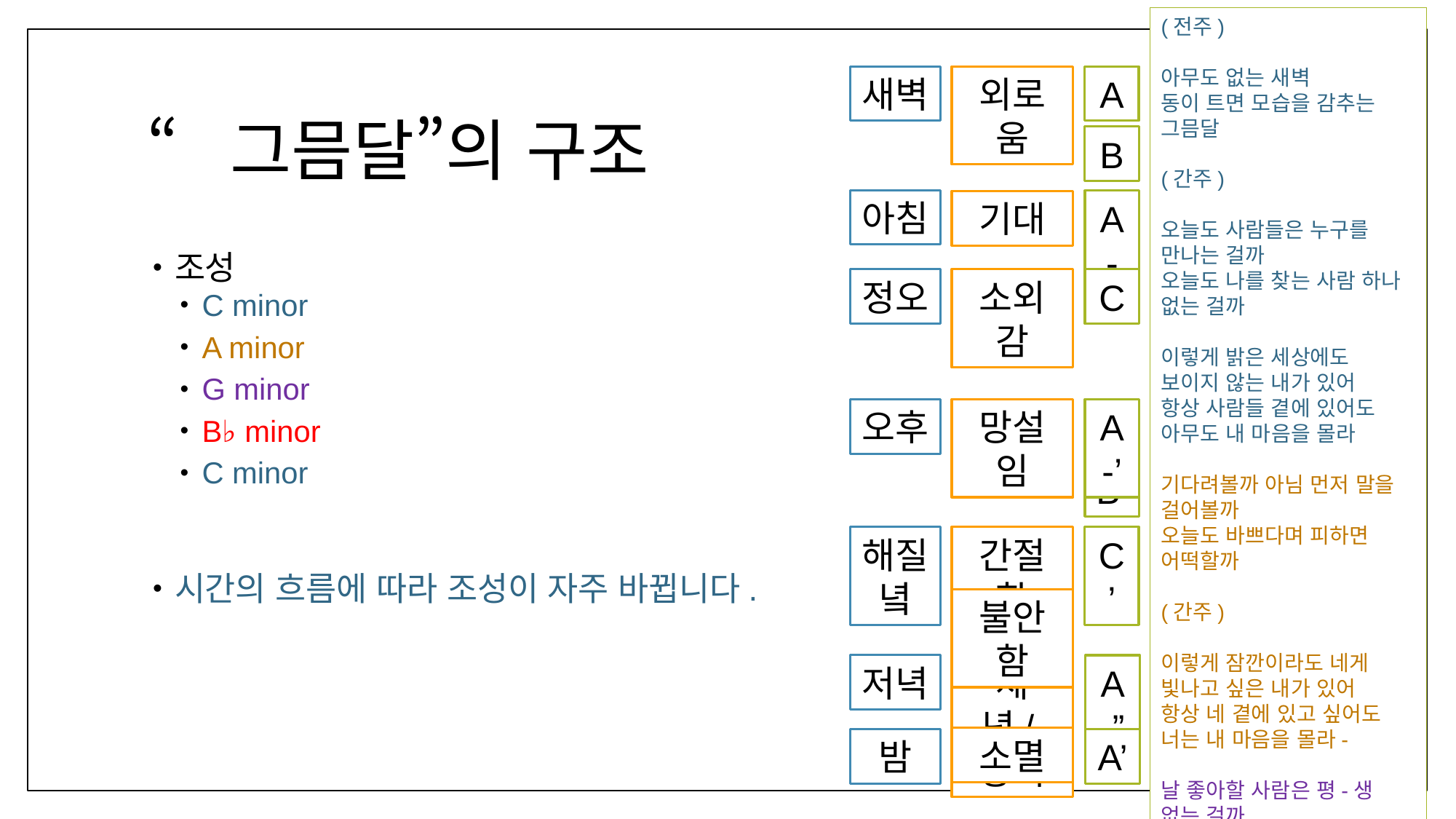

(전주)

아무도 없는 새벽
동이 트면 모습을 감추는 그믐달

(간주)

오늘도 사람들은 누구를 만나는 걸까
오늘도 나를 찾는 사람 하나 없는 걸까

이렇게 밝은 세상에도
보이지 않는 내가 있어
항상 사람들 곁에 있어도
아무도 내 마음을 몰라

기다려볼까 아님 먼저 말을 걸어볼까
오늘도 바쁘다며 피하면 어떡할까

(간주)

이렇게 잠깐이라도 네게
빛나고 싶은 내가 있어
항상 네 곁에 있고 싶어도
너는 내 마음을 몰라-

날 좋아할 사람은 평-생 없는 걸까
내가 사라져도 슬퍼할 이 없는 걸까

다시 찾아올 새벽
내일 되면 모습을 감추는 그-믐달
외로움
새벽
A
# “그믐달”의 구조
B
아침
A-
기대
조성
C minor
A minor
G minor
B♭ minor
C minor

시간의 흐름에 따라 조성이 자주 바뀝니다.
정오
소외감
C
망설임
A-’
오후
B’
간절함
해질녘
C’
불안함
저녁
체념/광기
A-”
소멸
밤
A’